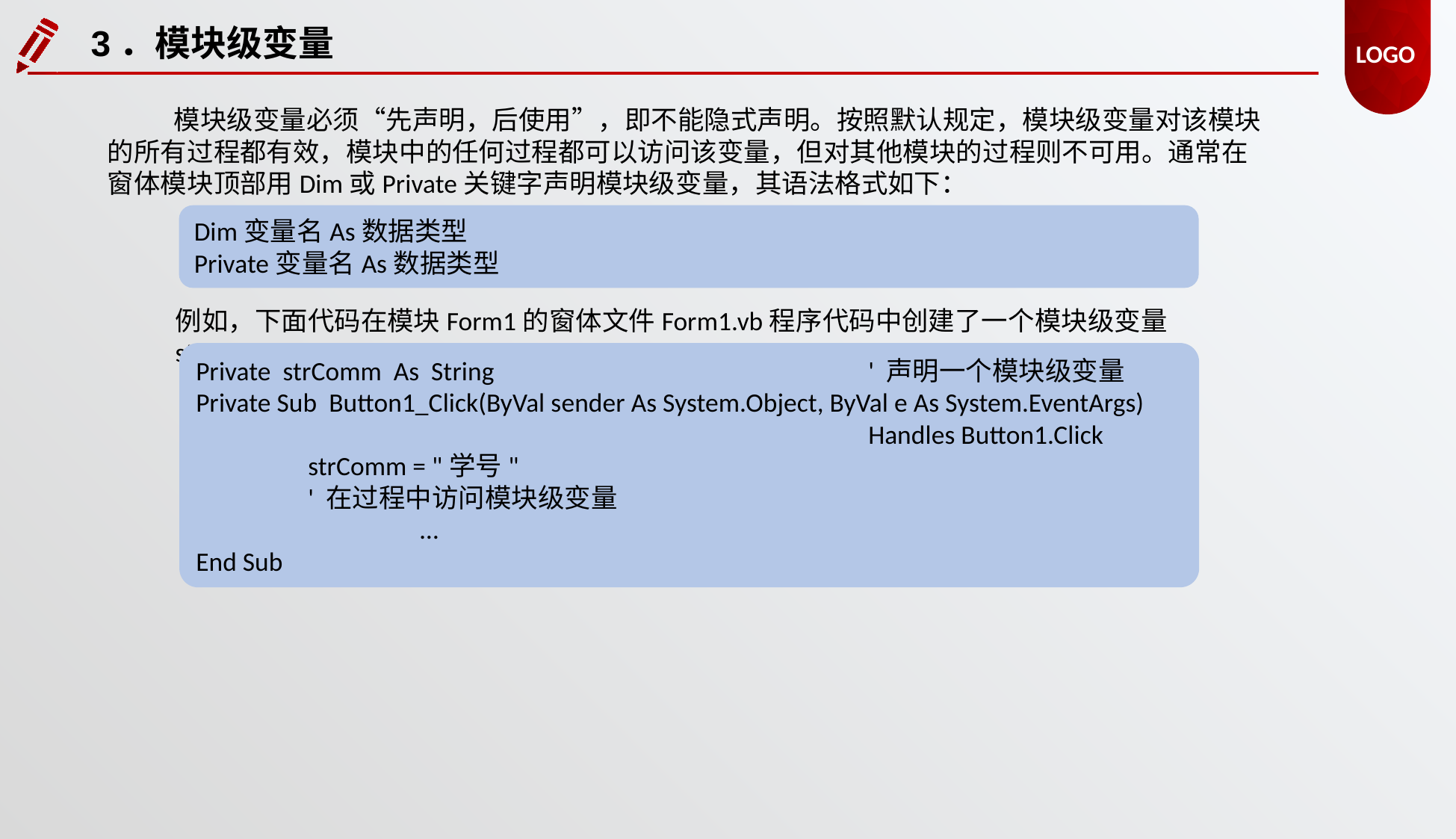

3．模块级变量
模块级变量必须“先声明，后使用”，即不能隐式声明。按照默认规定，模块级变量对该模块的所有过程都有效，模块中的任何过程都可以访问该变量，但对其他模块的过程则不可用。通常在窗体模块顶部用Dim或Private关键字声明模块级变量，其语法格式如下：
Dim变量名As数据类型
Private变量名As数据类型
例如，下面代码在模块Form1的窗体文件Form1.vb程序代码中创建了一个模块级变量strComm：
Private  strComm  As  String				' 声明一个模块级变量
Private Sub  Button1_Click(ByVal sender As System.Object, ByVal e As System.EventArgs)
						Handles Button1.Click
	strComm = "学号" 							' 在过程中访问模块级变量
		…
End Sub